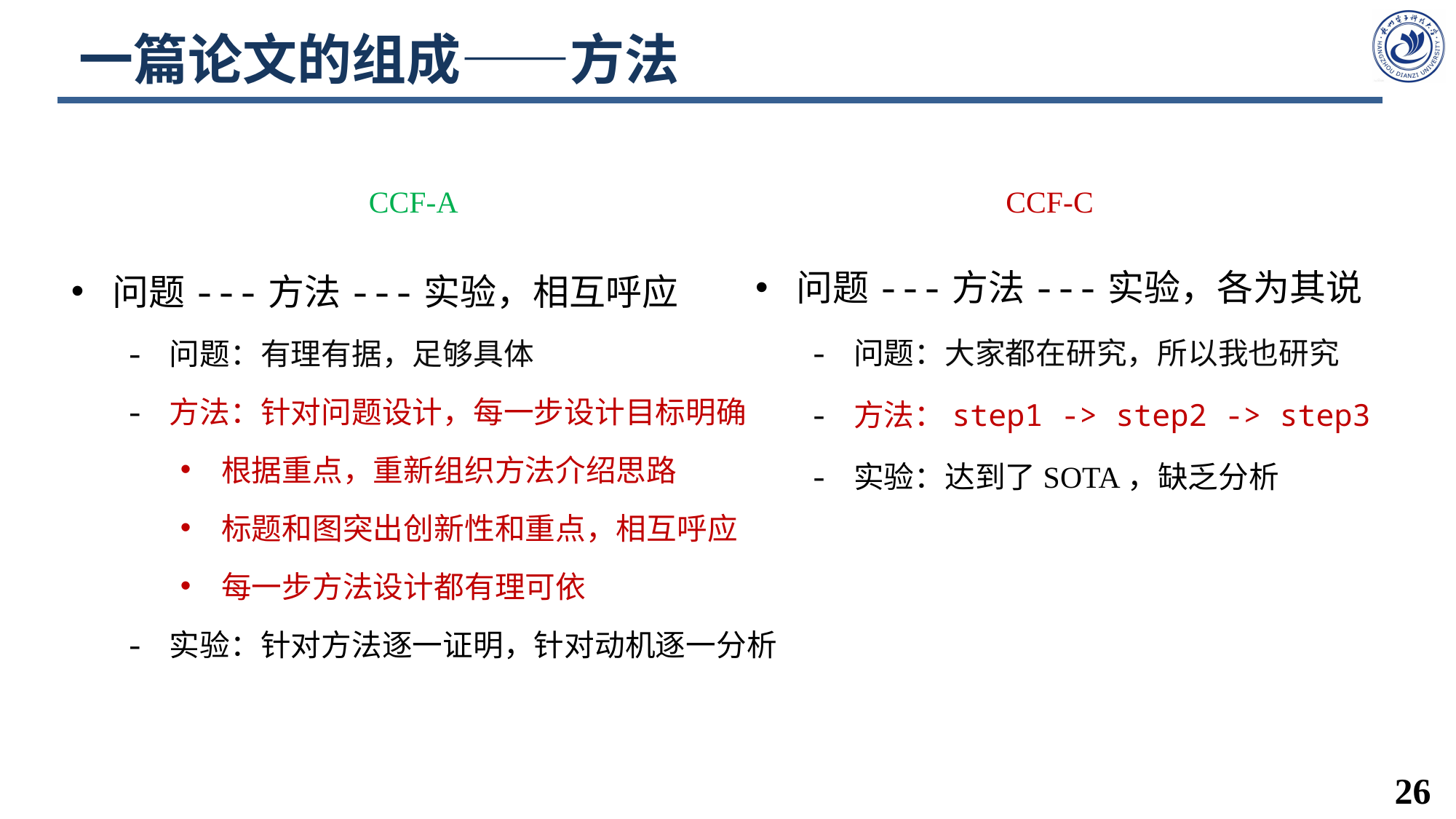

# 一篇论文的组成——方法
CCF-A
CCF-C
问题---方法---实验，各为其说
   - 问题：大家都在研究，所以我也研究
   - 方法：step1 -> step2 -> step3
   - 实验：达到了SOTA，缺乏分析
问题---方法---实验，相互呼应
   - 问题：有理有据，足够具体
   - 方法：针对问题设计，每一步设计目标明确
根据重点，重新组织方法介绍思路
标题和图突出创新性和重点，相互呼应
每一步方法设计都有理可依
   - 实验：针对方法逐一证明，针对动机逐一分析
26